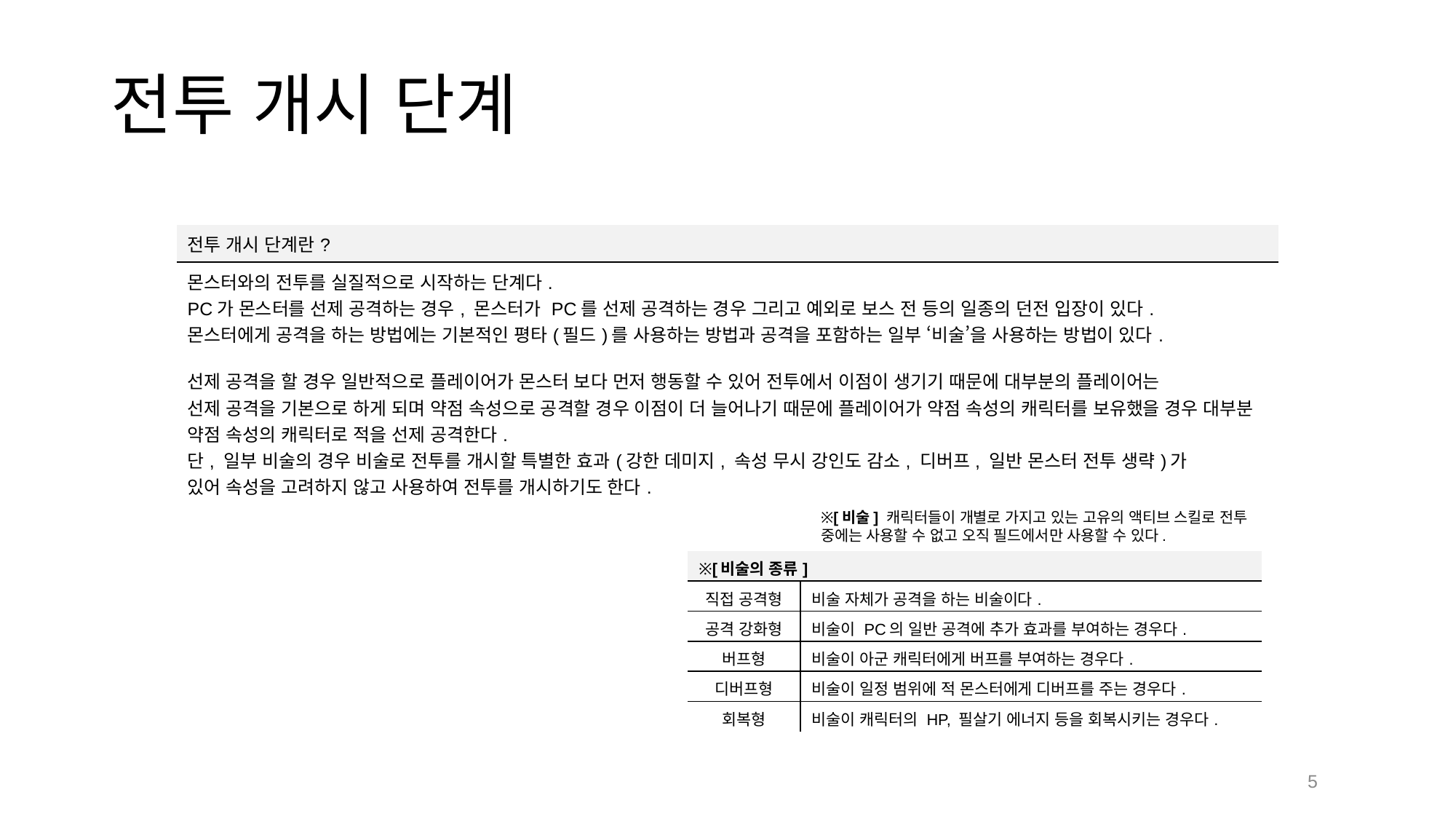

# 전투 개시 단계
| 전투 개시 단계란? |
| --- |
| 몬스터와의 전투를 실질적으로 시작하는 단계다. PC가 몬스터를 선제 공격하는 경우, 몬스터가 PC를 선제 공격하는 경우 그리고 예외로 보스 전 등의 일종의 던전 입장이 있다. 몬스터에게 공격을 하는 방법에는 기본적인 평타(필드)를 사용하는 방법과 공격을 포함하는 일부 ‘비술’을 사용하는 방법이 있다. 선제 공격을 할 경우 일반적으로 플레이어가 몬스터 보다 먼저 행동할 수 있어 전투에서 이점이 생기기 때문에 대부분의 플레이어는 선제 공격을 기본으로 하게 되며 약점 속성으로 공격할 경우 이점이 더 늘어나기 때문에 플레이어가 약점 속성의 캐릭터를 보유했을 경우 대부분 약점 속성의 캐릭터로 적을 선제 공격한다. 단, 일부 비술의 경우 비술로 전투를 개시할 특별한 효과(강한 데미지, 속성 무시 강인도 감소, 디버프, 일반 몬스터 전투 생략)가 있어 속성을 고려하지 않고 사용하여 전투를 개시하기도 한다. |
※[비술] 캐릭터들이 개별로 가지고 있는 고유의 액티브 스킬로 전투 중에는 사용할 수 없고 오직 필드에서만 사용할 수 있다.
| ※[비술의 종류] |  |
| --- | --- |
| 직접 공격형 | 비술 자체가 공격을 하는 비술이다. |
| 공격 강화형 | 비술이 PC의 일반 공격에 추가 효과를 부여하는 경우다. |
| 버프형 | 비술이 아군 캐릭터에게 버프를 부여하는 경우다. |
| 디버프형 | 비술이 일정 범위에 적 몬스터에게 디버프를 주는 경우다. |
| 회복형 | 비술이 캐릭터의 HP, 필살기 에너지 등을 회복시키는 경우다. |
5